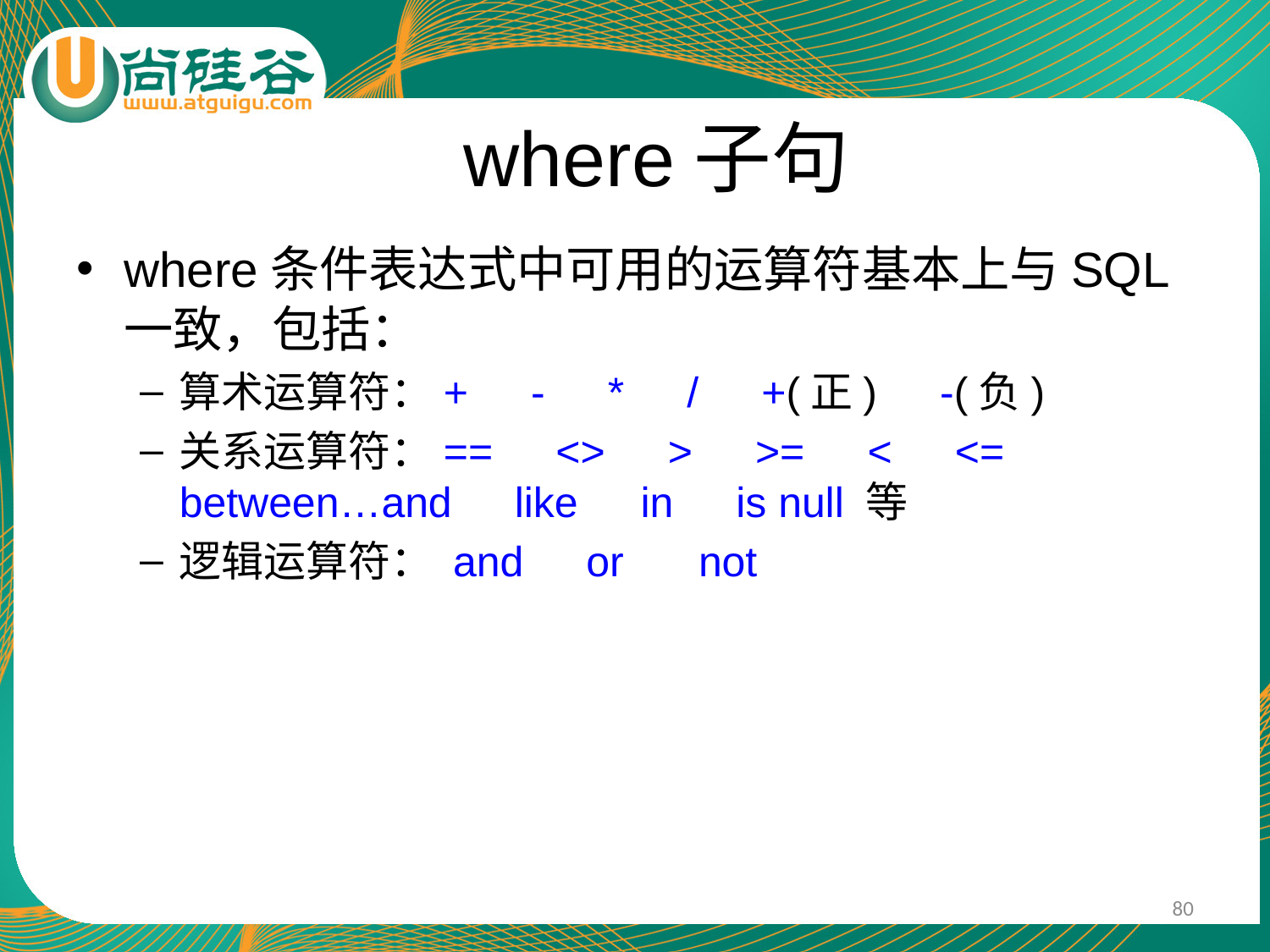

# where子句
where条件表达式中可用的运算符基本上与SQL一致，包括：
算术运算符：+　-　*　/　+(正)　-(负)
关系运算符：==　<>　>　>=　<　<=　between…and　like　in　is null 等
逻辑运算符： and　or 　not
80